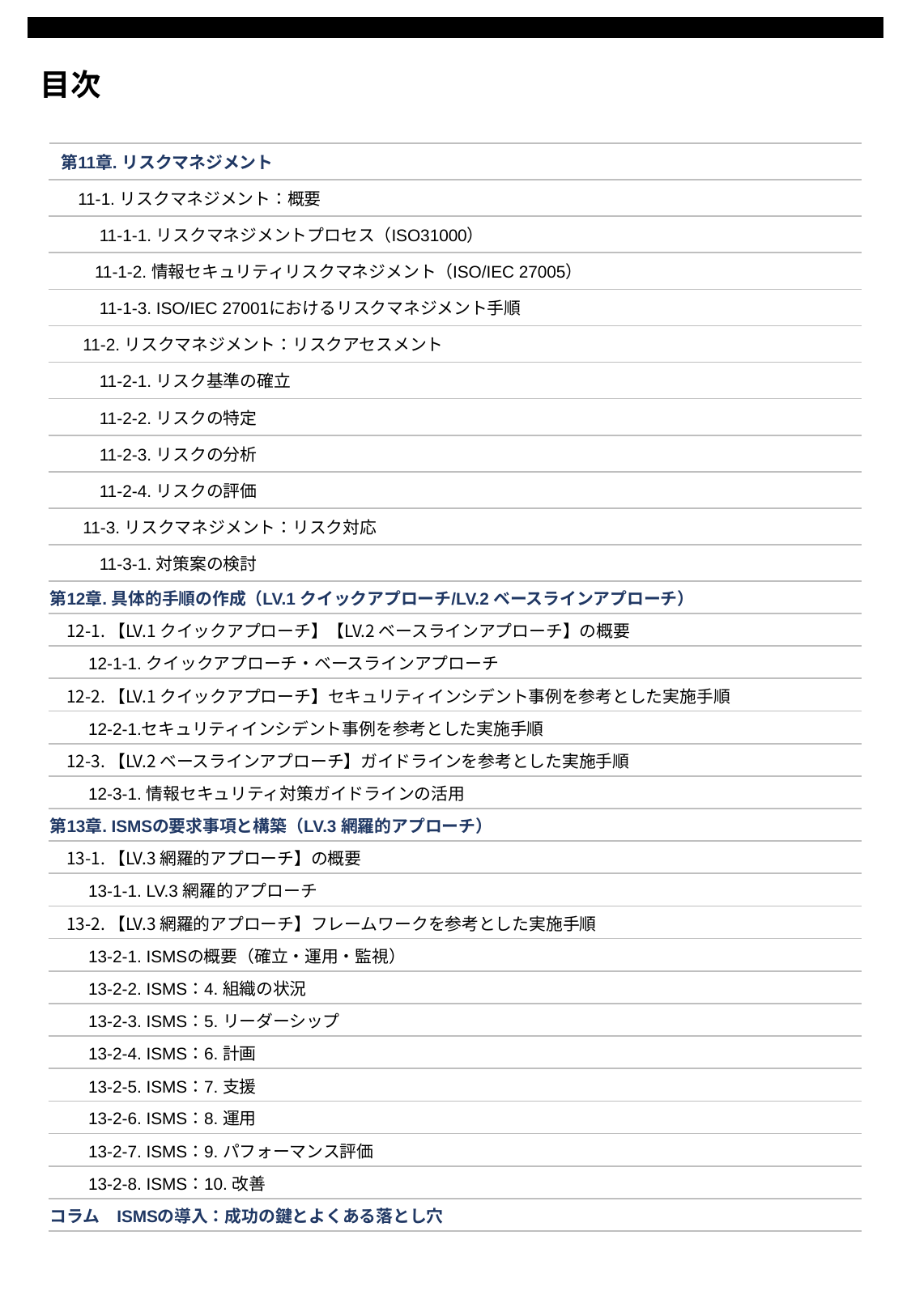

| 第11章. リスクマネジメント |
| --- |
| 11-1. リスクマネジメント：概要 |
| 11-1-1. リスクマネジメントプロセス（ISO31000） |
| 11-1-2. 情報セキュリティリスクマネジメント（ISO/IEC 27005） |
| 11-1-3. ISO/IEC 27001におけるリスクマネジメント手順 |
| 11-2. リスクマネジメント：リスクアセスメント |
| 11-2-1. リスク基準の確立 |
| 11-2-2. リスクの特定 |
| 11-2-3. リスクの分析 |
| 11-2-4. リスクの評価 |
| 11-3. リスクマネジメント：リスク対応 |
| 11-3-1. 対策案の検討 |
| 第12章. 具体的手順の作成（LV.1 クイックアプローチ/LV.2 ベースラインアプローチ） |
| 12-1. 【LV.1 クイックアプローチ】【LV.2 ベースラインアプローチ】の概要 |
| 12-1-1. クイックアプローチ・ベースラインアプローチ |
| 12-2. 【LV.1 クイックアプローチ】セキュリティインシデント事例を参考とした実施手順 |
| 12-2-1.セキュリティインシデント事例を参考とした実施手順 |
| 12-3. 【LV.2 ベースラインアプローチ】ガイドラインを参考とした実施手順 |
| 12-3-1. 情報セキュリティ対策ガイドラインの活用 |
| 第13章. ISMSの要求事項と構築（LV.3 網羅的アプローチ） |
| 13-1. 【LV.3 網羅的アプローチ】の概要 |
| 13-1-1. LV.3 網羅的アプローチ |
| 13-2. 【LV.3 網羅的アプローチ】フレームワークを参考とした実施手順 |
| 13-2-1. ISMSの概要（確立・運用・監視） |
| 13-2-2. ISMS：4. 組織の状況 |
| 13-2-3. ISMS：5. リーダーシップ |
| 13-2-4. ISMS：6. 計画 |
| 13-2-5. ISMS：7. 支援 |
| 13-2-6. ISMS：8. 運用 |
| 13-2-7. ISMS：9. パフォーマンス評価 |
| 13-2-8. ISMS：10. 改善 |
| コラム　ISMSの導入：成功の鍵とよくある落とし穴 |